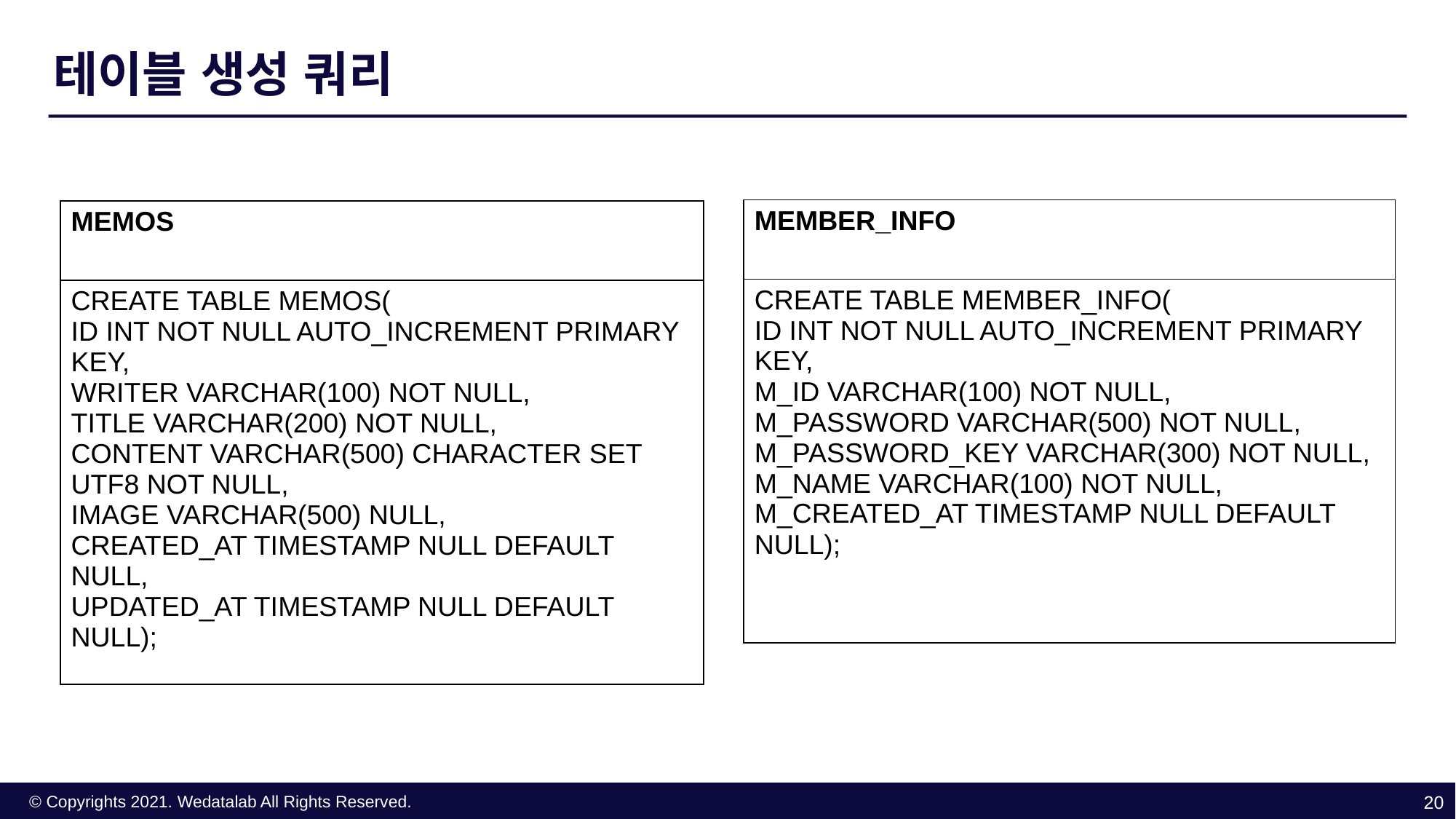

테이블 생성 쿼리
| MEMBER\_INFO |
| --- |
| CREATE TABLE MEMBER\_INFO( ID INT NOT NULL AUTO\_INCREMENT PRIMARY KEY, M\_ID VARCHAR(100) NOT NULL, M\_PASSWORD VARCHAR(500) NOT NULL, M\_PASSWORD\_KEY VARCHAR(300) NOT NULL, M\_NAME VARCHAR(100) NOT NULL, M\_CREATED\_AT TIMESTAMP NULL DEFAULT NULL); |
| MEMOS |
| --- |
| CREATE TABLE MEMOS( ID INT NOT NULL AUTO\_INCREMENT PRIMARY KEY, WRITER VARCHAR(100) NOT NULL, TITLE VARCHAR(200) NOT NULL, CONTENT VARCHAR(500) CHARACTER SET UTF8 NOT NULL, IMAGE VARCHAR(500) NULL, CREATED\_AT TIMESTAMP NULL DEFAULT NULL, UPDATED\_AT TIMESTAMP NULL DEFAULT NULL); |
20
© Copyrights 2021. Wedatalab All Rights Reserved.